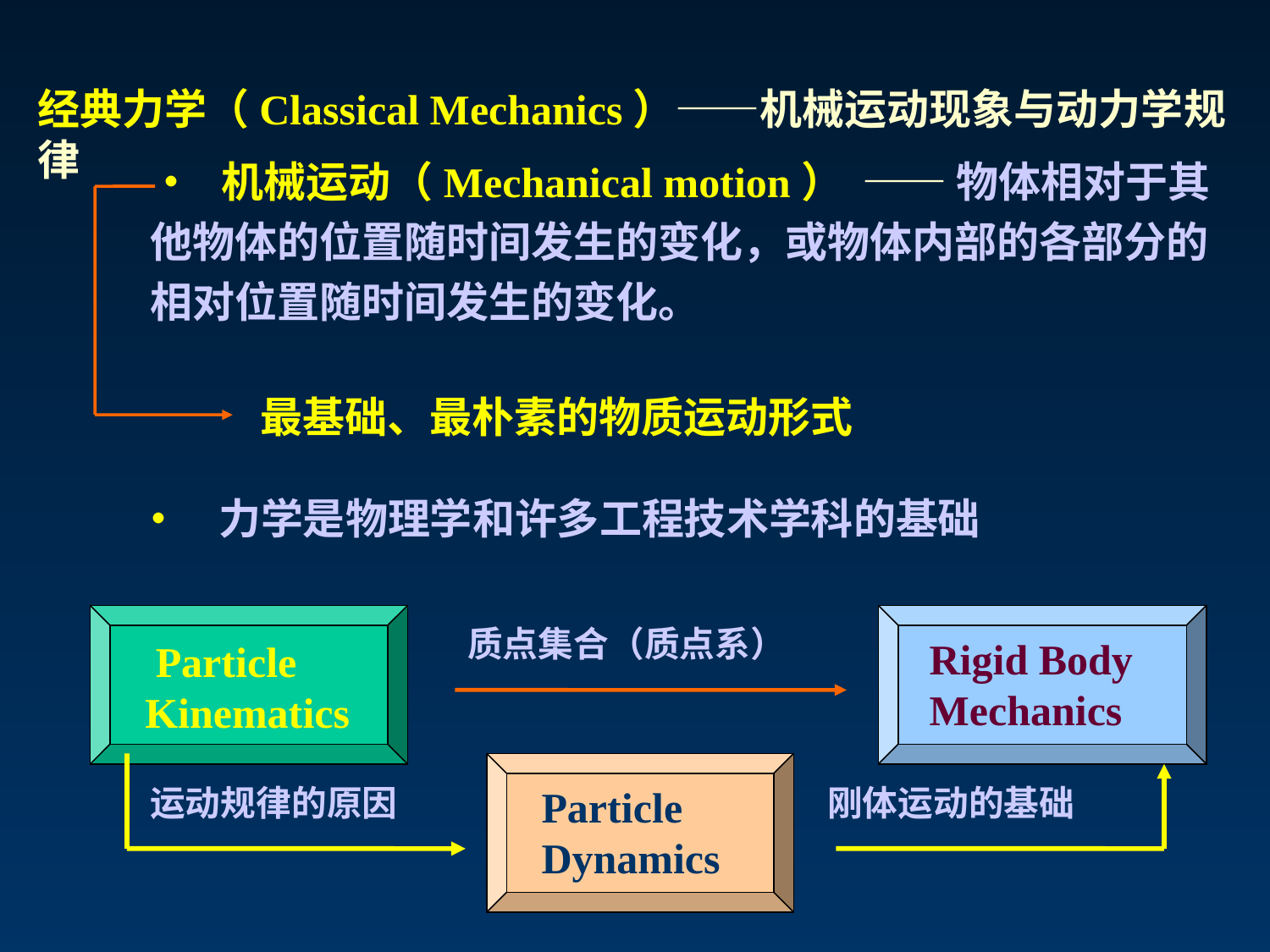

经典力学（Classical Mechanics）——机械运动现象与动力学规律
•  机械运动（Mechanical motion）  —— 物体相对于其他物体的位置随时间发生的变化，或物体内部的各部分的相对位置随时间发生的变化。

最基础、最朴素的物质运动形式
•   力学是物理学和许多工程技术学科的基础

质点集合（质点系）
Rigid Body Mechanics
 Particle
Kinematics

运动规律的原因
Particle
Dynamics
刚体运动的基础